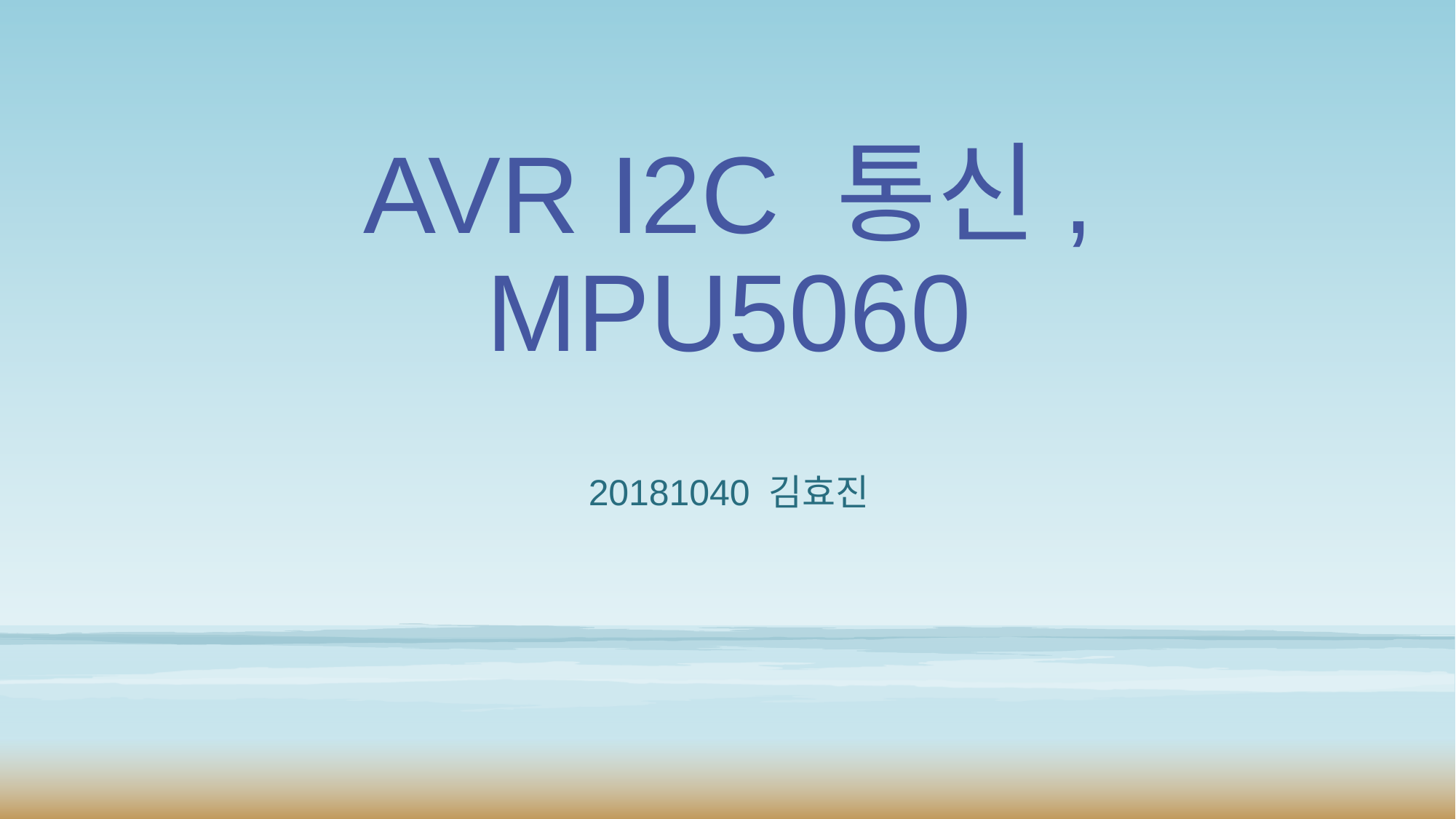

# AVR I2C 통신, MPU5060
20181040 김효진